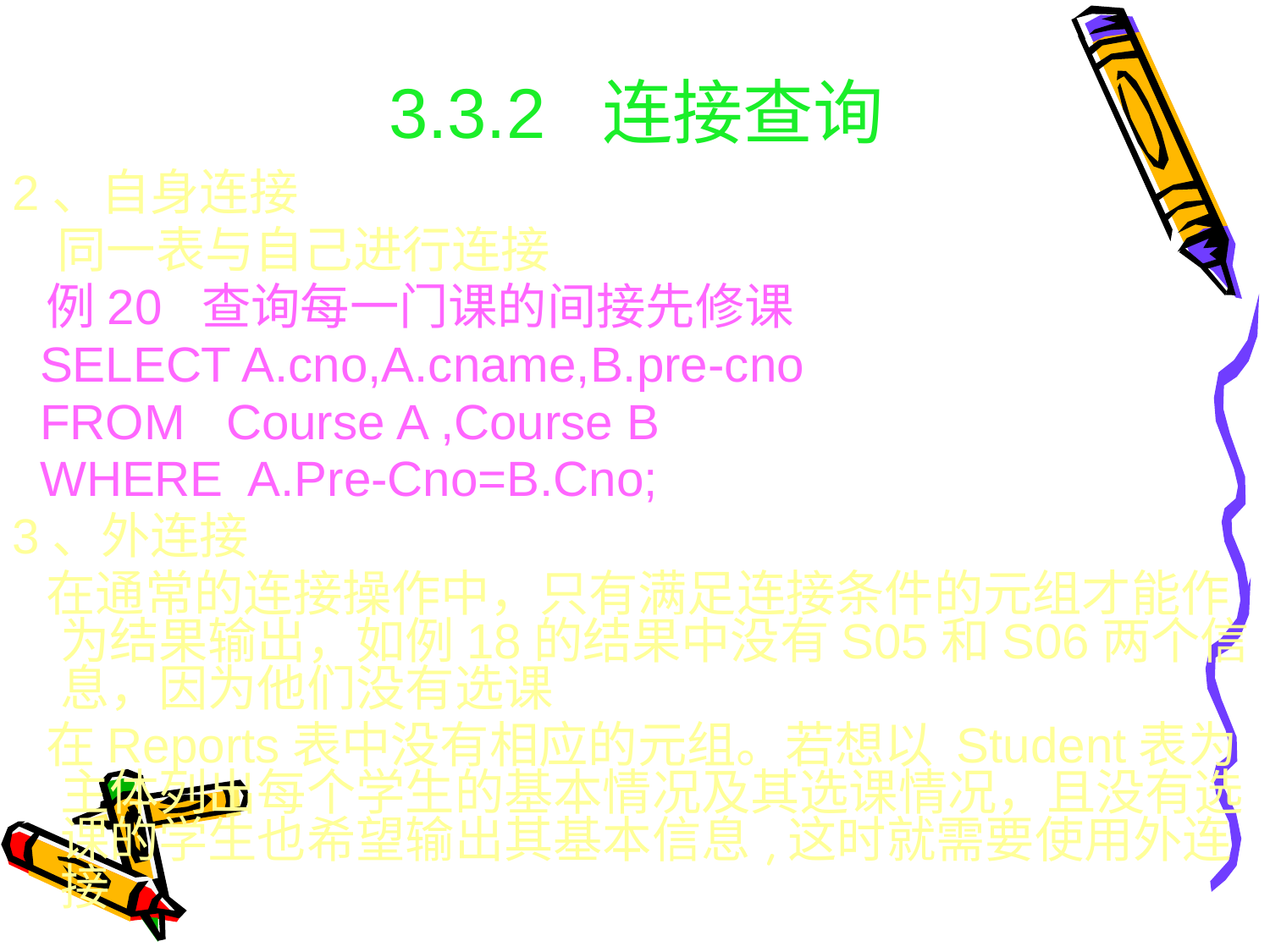

# 3.3.2  连接查询
2、自身连接
   同一表与自己进行连接
  例20  查询每一门课的间接先修课
  SELECT A.cno,A.cname,B.pre-cno
  FROM   Course A ,Course B
  WHERE  A.Pre-Cno=B.Cno;
3、外连接
  在通常的连接操作中，只有满足连接条件的元组才能作为结果输出，如例18的结果中没有S05和S06两个信息，因为他们没有选课
  在Reports表中没有相应的元组。若想以 Student表为主体列出每个学生的基本情况及其选课情况，且没有选课的学生也希望输出其基本信息,这时就需要使用外连接